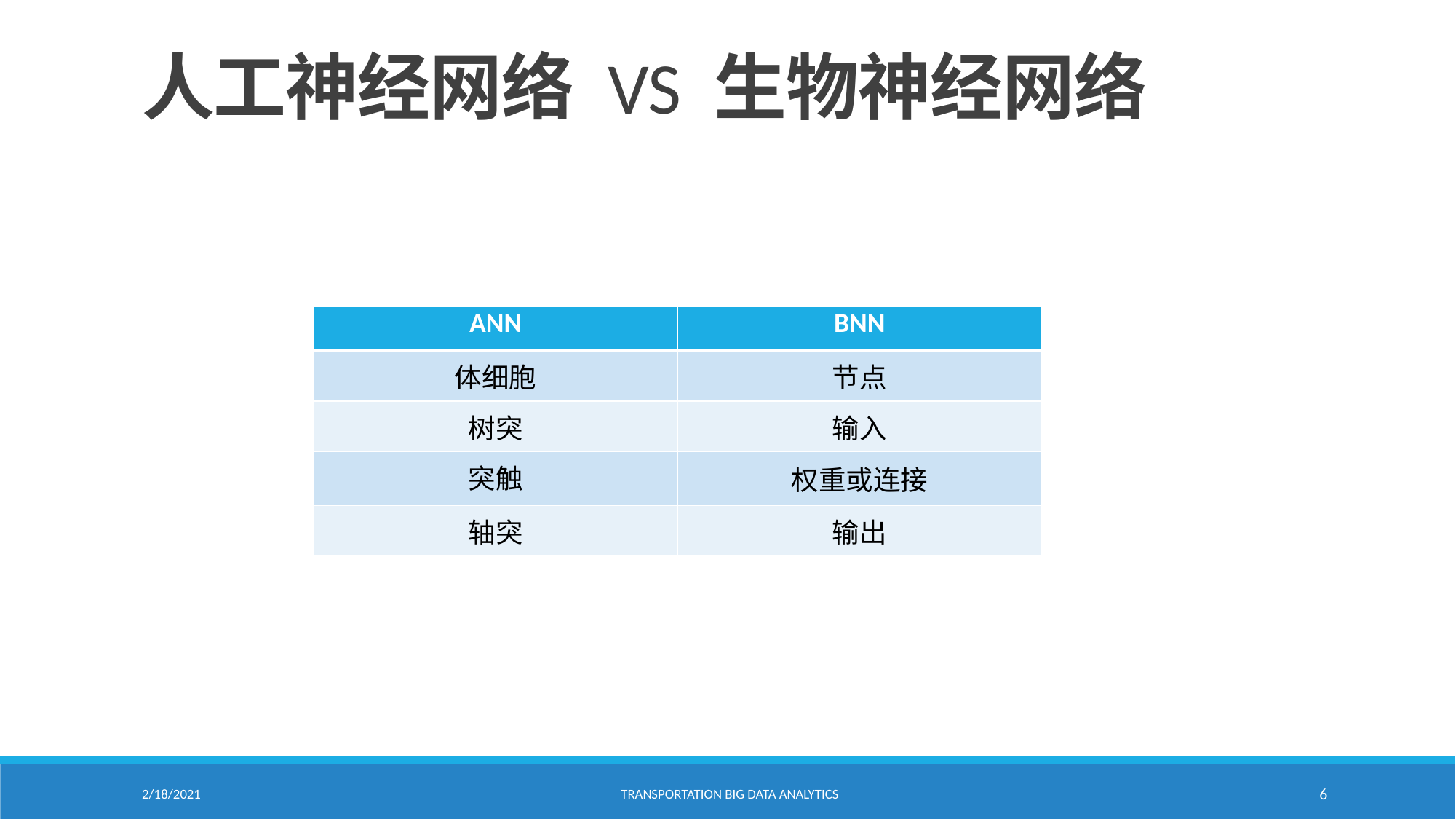

# 人工神经网络 VS 生物神经网络
| ANN | BNN |
| --- | --- |
| 体细胞 | 节点 |
| 树突 | 输入 |
| 突触 | 权重或连接 |
| 轴突 | 输出 |
2/18/2021
Transportation Big Data Analytics
6